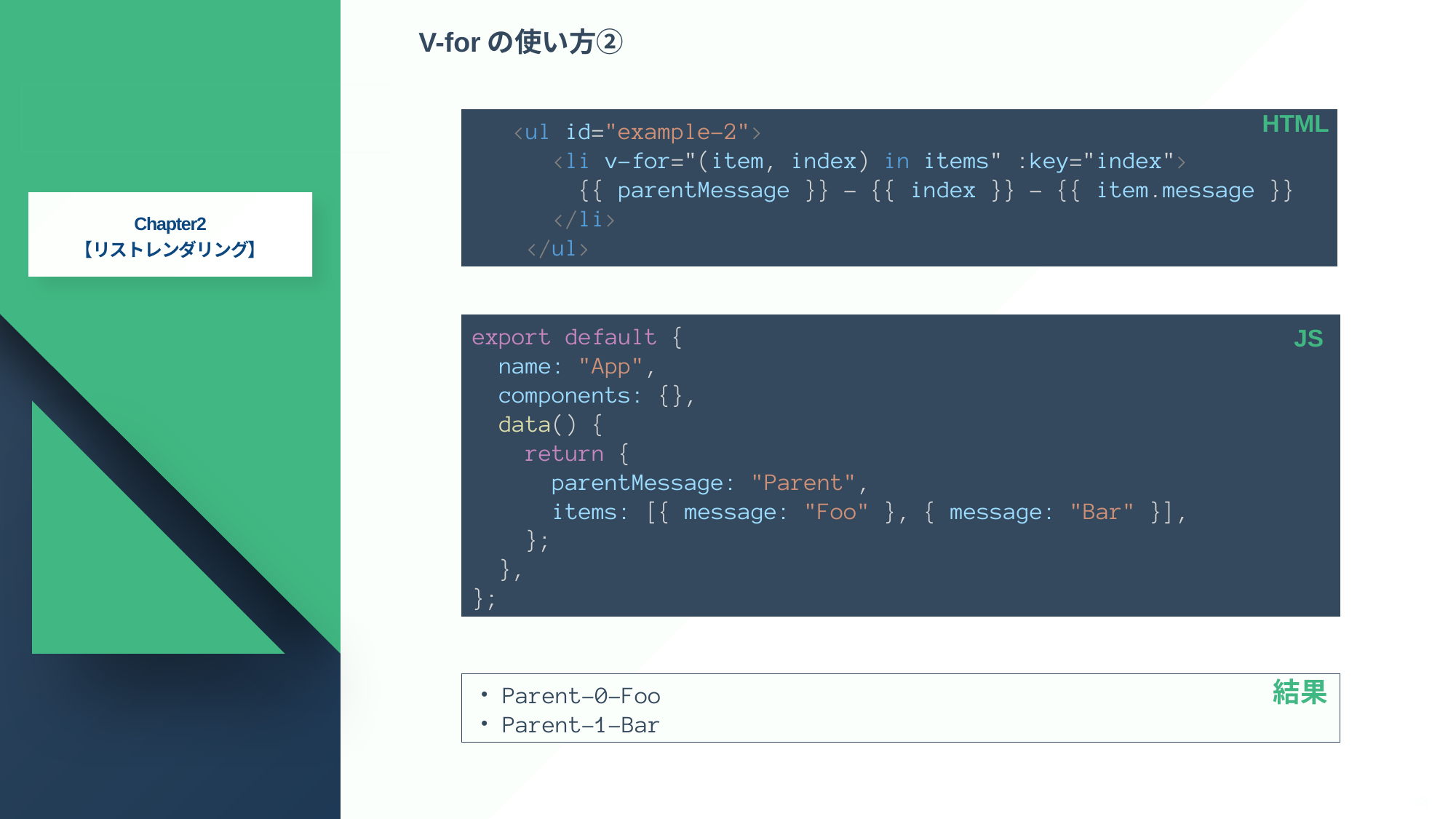

V-forの使い方②
# 2.Vue基本構文
HTML
   <ul id="example-2">
      <li v-for="(item, index) in items" :key="index">
        {{ parentMessage }} - {{ index }} - {{ item.message }}
      </li>
    </ul>
Chapter2
【リストレンダリング】
export default {
  name: "App",
  components: {},
  data() {
    return {
      parentMessage: "Parent",
      items: [{ message: "Foo" }, { message: "Bar" }],
    };
  },
};
JS
結果
・Parent-0-Foo
・Parent-1-Bar
Presentaion By  (株)パワーソフトシステム
48